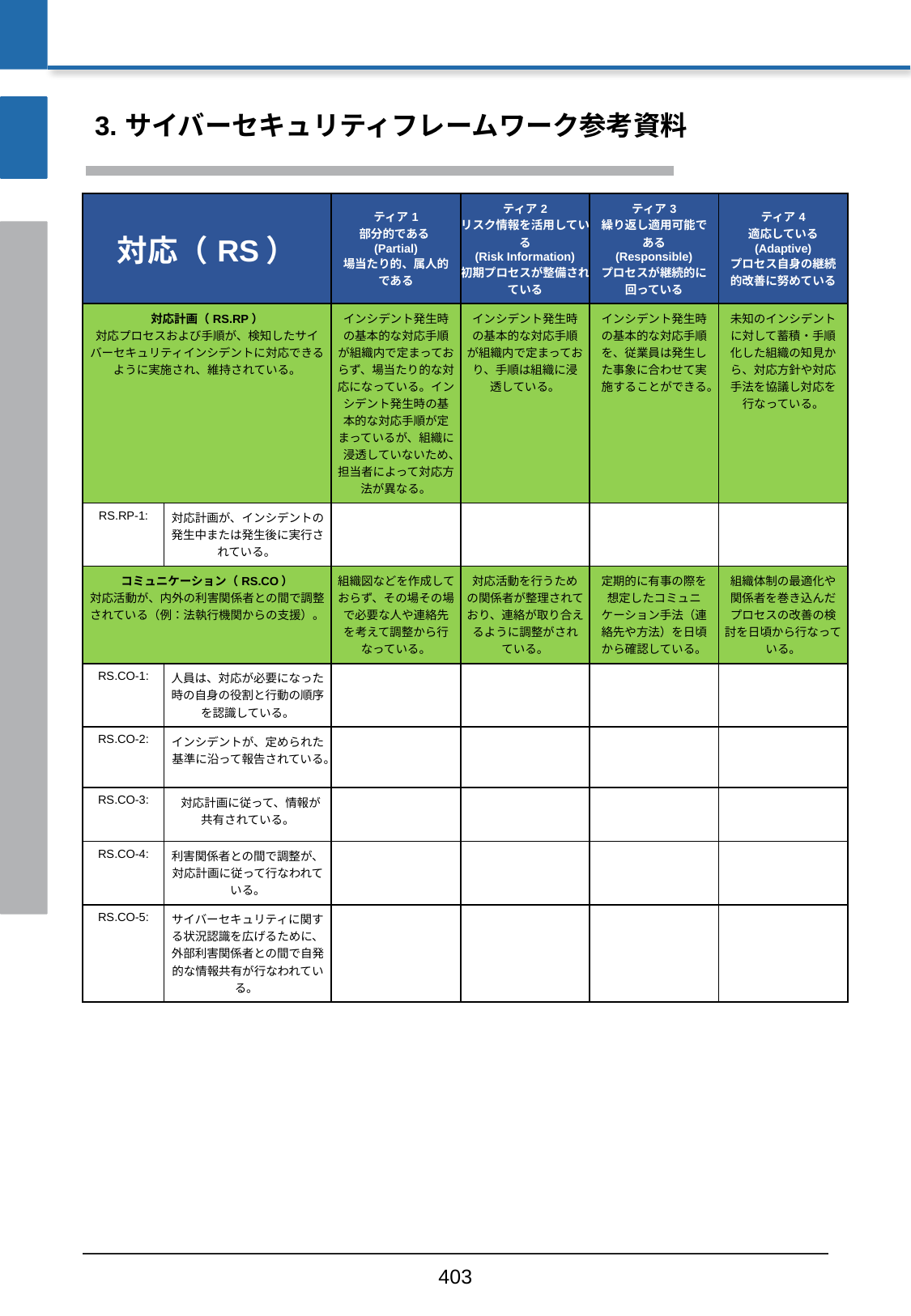

3. サイバーセキュリティフレームワーク参考資料
| 対応（RS） |  | ティア1 部分的である(Partial) 場当たり的、属人的である | ティア2 リスク情報を活用している (Risk Information) 初期プロセスが整備されている | ティア3 繰り返し適用可能である (Responsible) プロセスが継続的に回っている | ティア4 適応している (Adaptive) プロセス自身の継続的改善に努めている |
| --- | --- | --- | --- | --- | --- |
| 対応計画（RS.RP） 対応プロセスおよび手順が、検知したサイバーセキュリティインシデントに対応できるように実施され、維持されている。 |  | インシデント発生時の基本的な対応手順が組織内で定まっておらず、場当たり的な対応になっている。インシデント発生時の基本的な対応手順が定まっているが、組織に浸透していないため、担当者によって対応方法が異なる。 | インシデント発生時の基本的な対応手順が組織内で定まっており、手順は組織に浸透している。 | インシデント発生時の基本的な対応手順を、従業員は発生した事象に合わせて実施することができる。 | 未知のインシデントに対して蓄積・手順化した組織の知見から、対応方針や対応手法を協議し対応を行なっている。 |
| RS.RP-1: | 対応計画が、インシデントの発生中または発生後に実行されている。 |  |  |  |  |
| コミュニケーション（RS.CO） 対応活動が、内外の利害関係者との間で調整されている（例：法執行機関からの支援）。 |  | 組織図などを作成しておらず、その場その場で必要な人や連絡先を考えて調整から行なっている。 | 対応活動を行うための関係者が整理されており、連絡が取り合えるように調整がされている。 | 定期的に有事の際を想定したコミュニケーション手法（連絡先や方法）を日頃から確認している。 | 組織体制の最適化や関係者を巻き込んだプロセスの改善の検討を日頃から行なっている。 |
| RS.CO-1: | 人員は、対応が必要になった時の自身の役割と行動の順序を認識している。 |  |  |  |  |
| RS.CO-2: | インシデントが、定められた基準に沿って報告されている。 |  |  |  |  |
| RS.CO-3: | 対応計画に従って、情報が共有されている。 |  |  |  |  |
| RS.CO-4: | 利害関係者との間で調整が、対応計画に従って行なわれている。 |  |  |  |  |
| RS.CO-5: | サイバーセキュリティに関する状況認識を広げるために、外部利害関係者との間で自発的な情報共有が行なわれている。 |  |  |  |  |
403